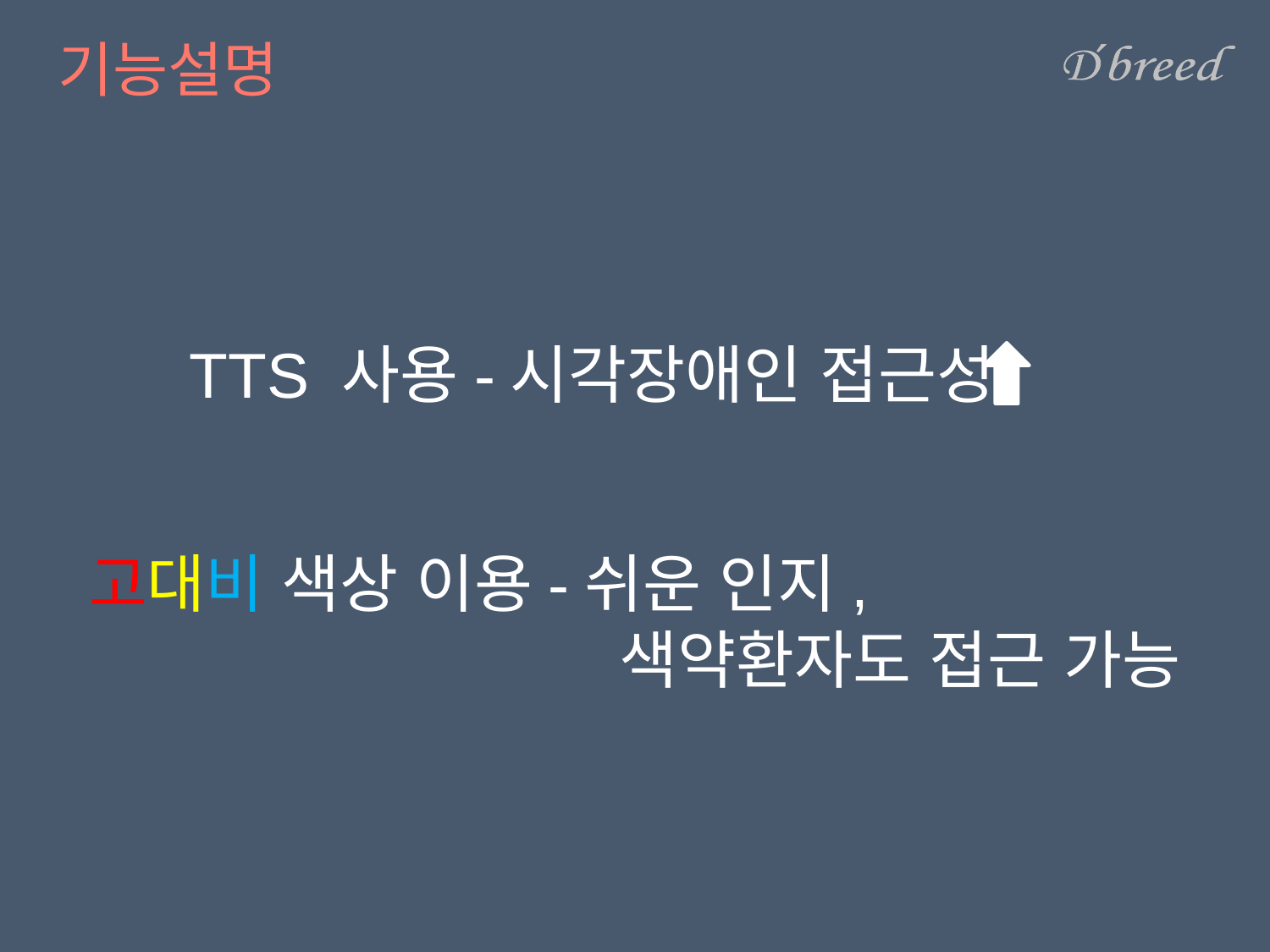

# 기능설명
TTS 사용-시각장애인 접근성

고대비 색상 이용-쉬운 인지,
                             색약환자도 접근 가능